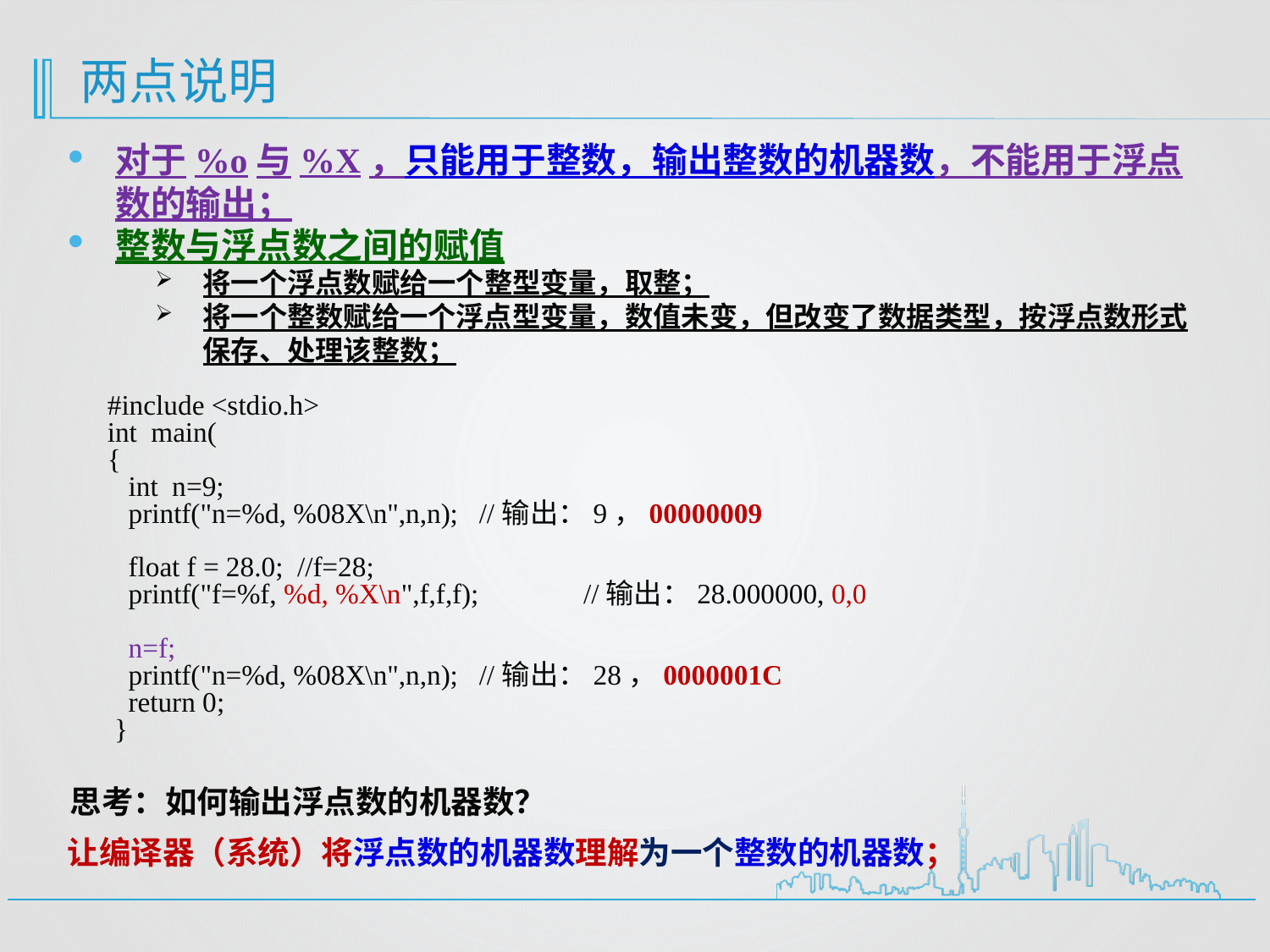

# 两点说明
对于%o与%X，只能用于整数，输出整数的机器数，不能用于浮点数的输出；
整数与浮点数之间的赋值
将一个浮点数赋给一个整型变量，取整；
将一个整数赋给一个浮点型变量，数值未变，但改变了数据类型，按浮点数形式保存、处理该整数；

#include <stdio.h>
int  main(
{
   int  n=9;
   printf("n=%d, %08X\n",n,n);   //输出：9，00000009

   float f = 28.0;  //f=28;
   printf("f=%f, %d, %X\n",f,f,f);               //输出：28.000000, 0,0

   n=f;
   printf("n=%d, %08X\n",n,n);   //输出：28，0000001C
   return 0;
 }
思考：如何输出浮点数的机器数？
让编译器（系统）将浮点数的机器数理解为一个整数的机器数；